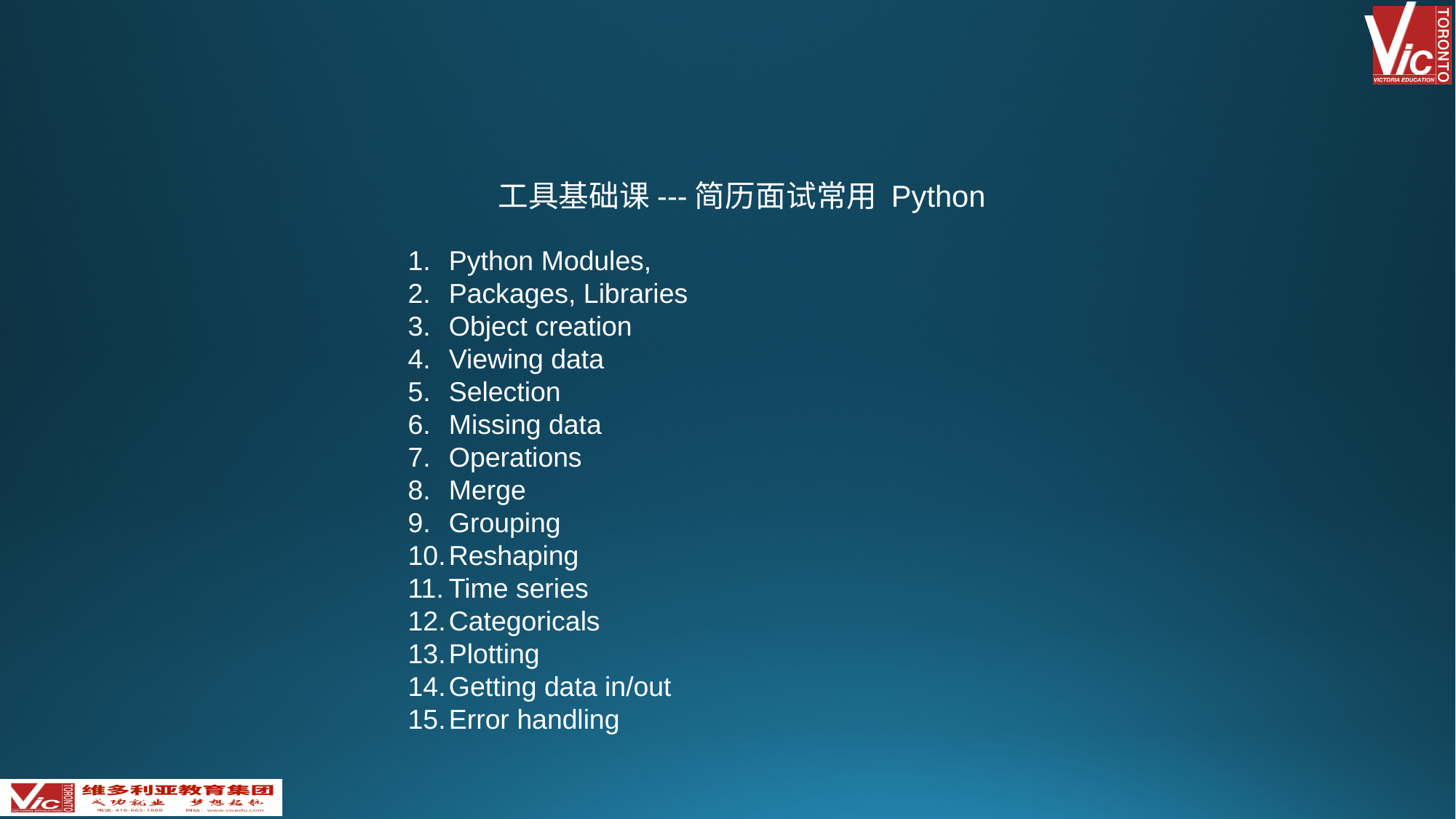

工具基础课---简历面试常用 Python
Python Modules,
Packages, Libraries
Object creation
Viewing data
Selection
Missing data
Operations
Merge
Grouping
Reshaping
Time series
Categoricals
Plotting
Getting data in/out
Error handling